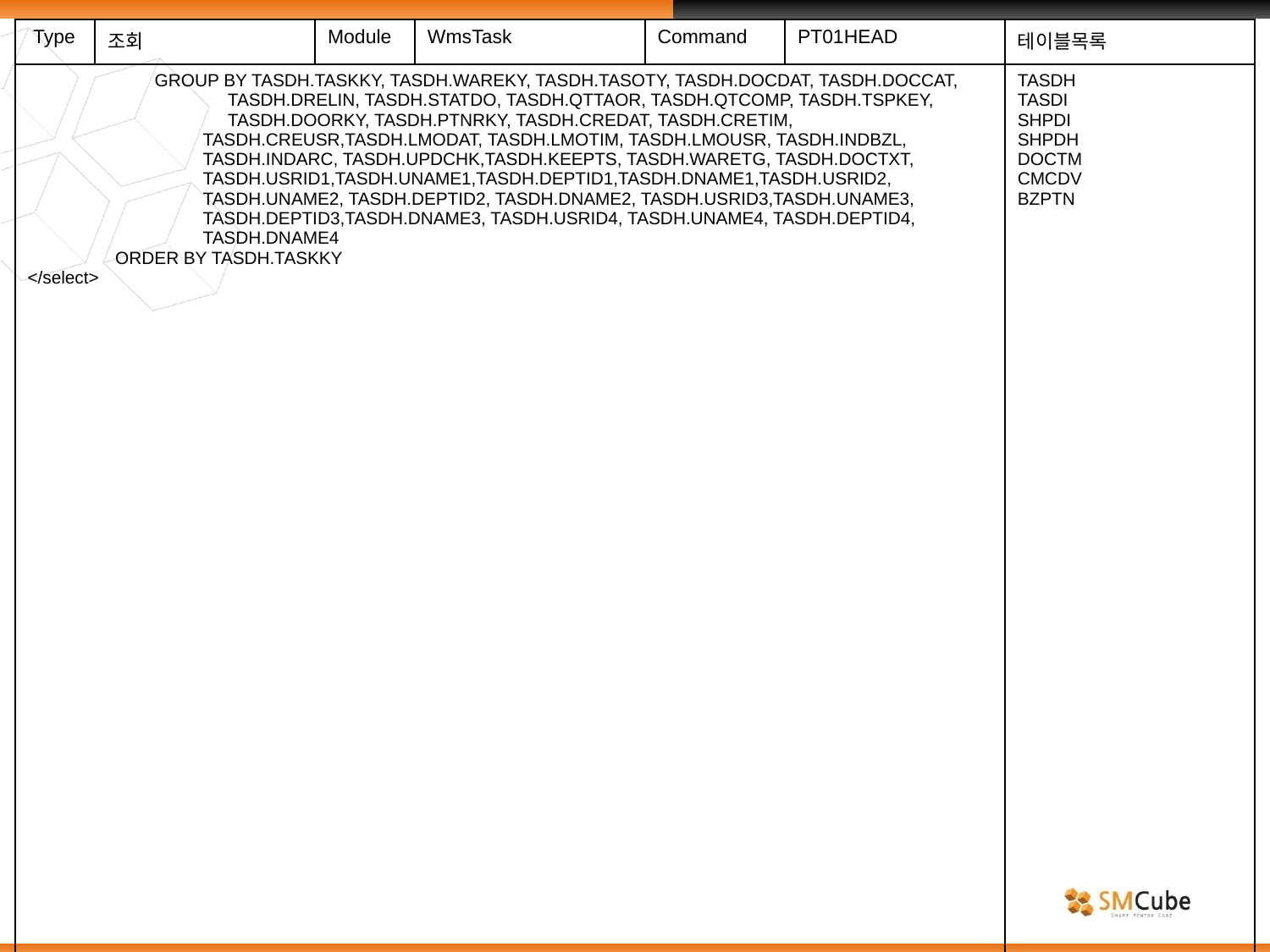

| Type | 조회 | Module | WmsTask | Command | PT01HEAD | 테이블목록 |
| --- | --- | --- | --- | --- | --- | --- |
| GROUP BY TASDH.TASKKY, TASDH.WAREKY, TASDH.TASOTY, TASDH.DOCDAT, TASDH.DOCCAT, TASDH.DRELIN, TASDH.STATDO, TASDH.QTTAOR, TASDH.QTCOMP, TASDH.TSPKEY, TASDH.DOORKY, TASDH.PTNRKY, TASDH.CREDAT, TASDH.CRETIM, TASDH.CREUSR,TASDH.LMODAT, TASDH.LMOTIM, TASDH.LMOUSR, TASDH.INDBZL, TASDH.INDARC, TASDH.UPDCHK,TASDH.KEEPTS, TASDH.WARETG, TASDH.DOCTXT, TASDH.USRID1,TASDH.UNAME1,TASDH.DEPTID1,TASDH.DNAME1,TASDH.USRID2, TASDH.UNAME2, TASDH.DEPTID2, TASDH.DNAME2, TASDH.USRID3,TASDH.UNAME3, TASDH.DEPTID3,TASDH.DNAME3, TASDH.USRID4, TASDH.UNAME4, TASDH.DEPTID4, TASDH.DNAME4 ORDER BY TASDH.TASKKY </select> |  |  |  |  |  | TASDH TASDI SHPDI SHPDH DOCTM CMCDV BZPTN |